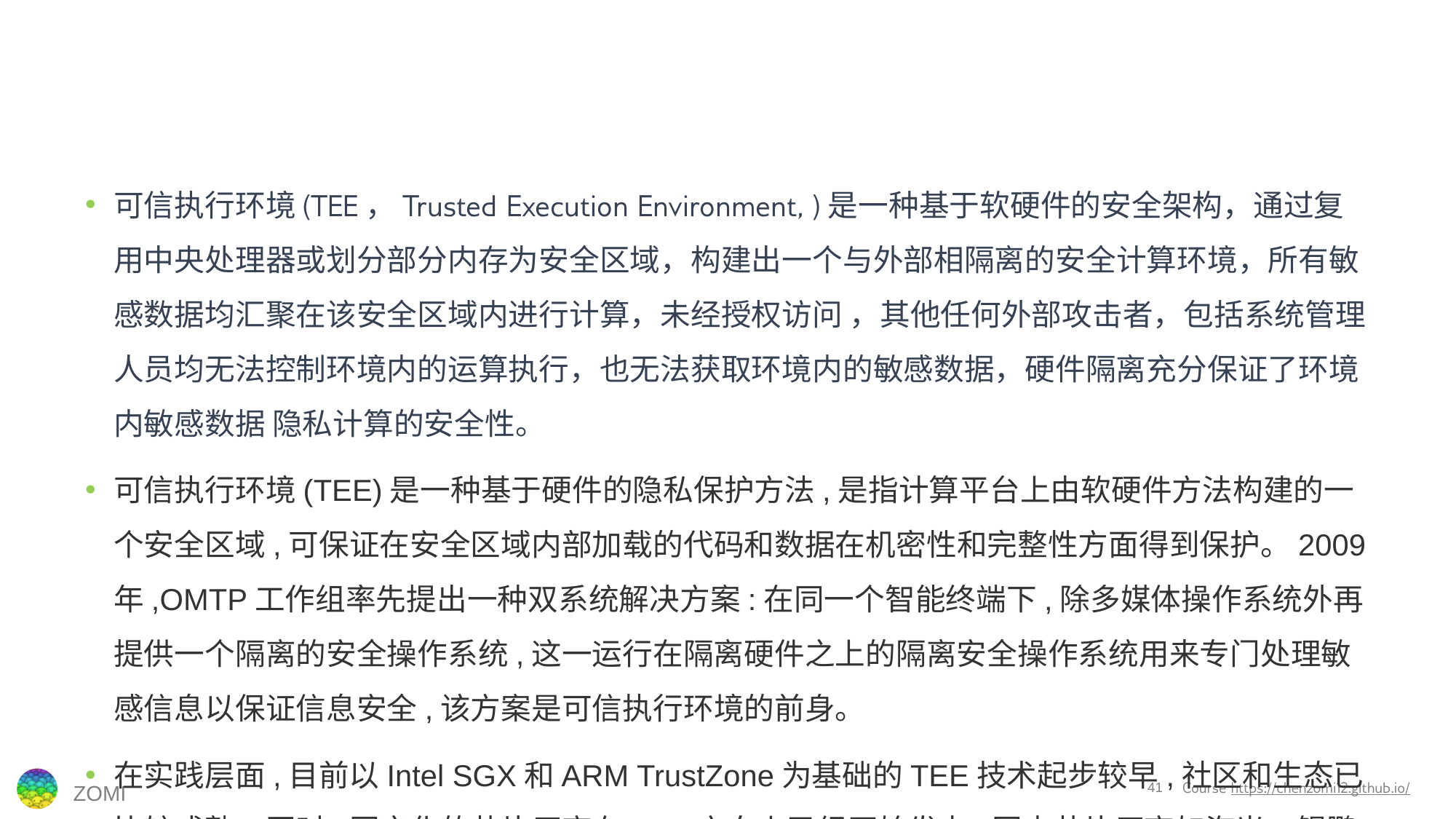

#
可信执行环境(TEE，Trusted Execution Environment, )是一种基于软硬件的安全架构，通过复用中央处理器或划分部分内存为安全区域，构建出一个与外部相隔离的安全计算环境，所有敏感数据均汇聚在该安全区域内进行计算，未经授权访问 ，其他任何外部攻击者，包括系统管理人员均无法控制环境内的运算执行，也无法获取环境内的敏感数据，硬件隔离充分保证了环境内敏感数据 隐私计算的安全性。
可信执行环境(TEE)是一种基于硬件的隐私保护方法,是指计算平台上由软硬件方法构建的一个安全区域,可保证在安全区域内部加载的代码和数据在机密性和完整性方面得到保护。2009年,OMTP工作组率先提出一种双系统解决方案:在同一个智能终端下,除多媒体操作系统外再提供一个隔离的安全操作系统,这一运行在隔离硬件之上的隔离安全操作系统用来专门处理敏感信息以保证信息安全,该方案是可信执行环境的前身。
在实践层面,目前以Intel SGX和ARM TrustZone为基础的TEE技术起步较早,社区和生态已比较成熟。同时,国产化的芯片厂商在TEE方向上已经开始发力,国内芯片厂商如海光、鲲鹏、飞腾、兆芯等都推出了支持可信执行环境的技术,信创国产化趋势明显,相关生态也正在加速建立、完善。
目前可信执行环境的实现技术 主要有Intel的SGX、ARM 的 TrustZone等。